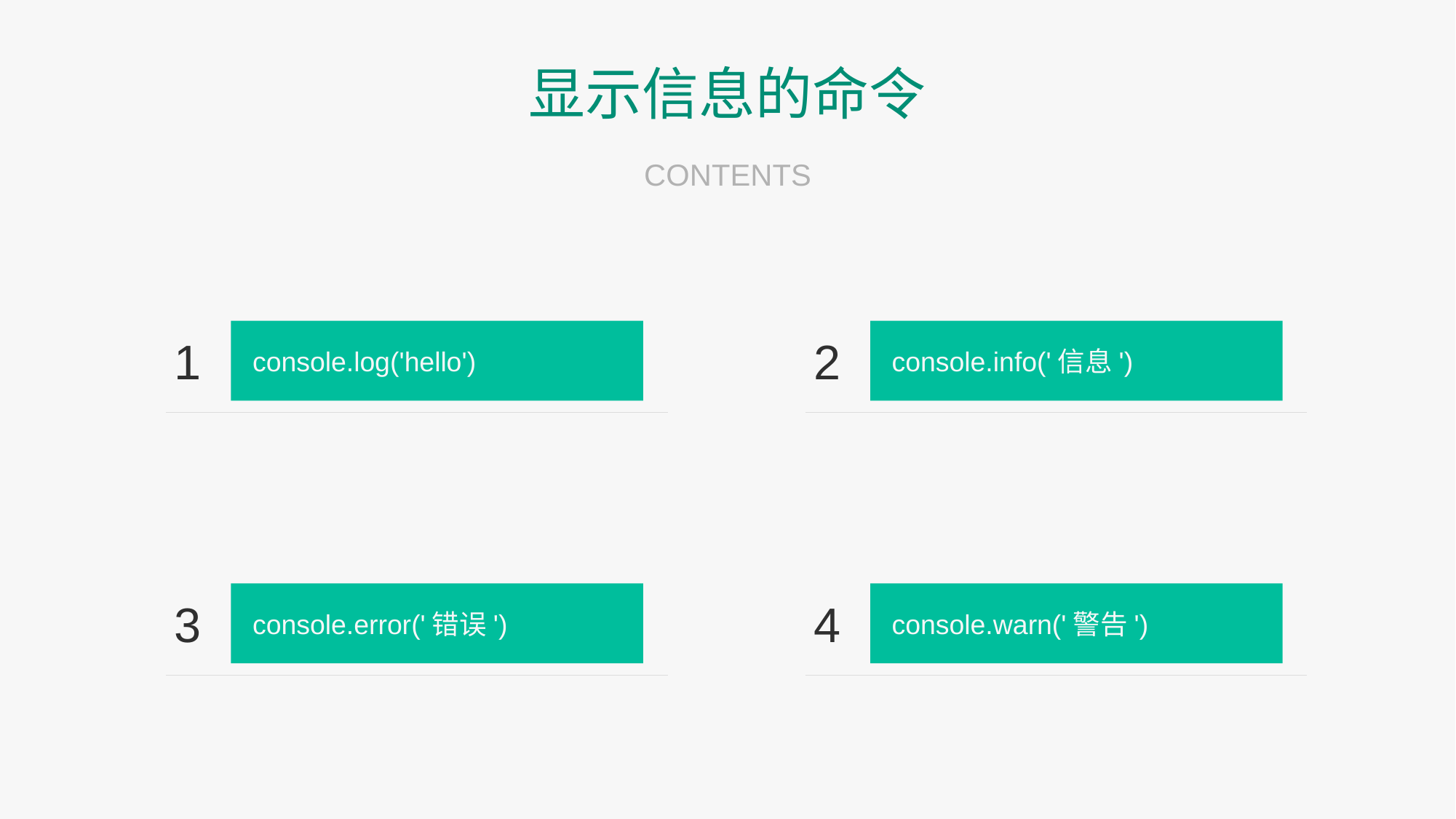

显示信息的命令
CONTENTS
1
console.log('hello')
2
console.info('信息')
3
console.error('错误')
4
console.warn('警告')